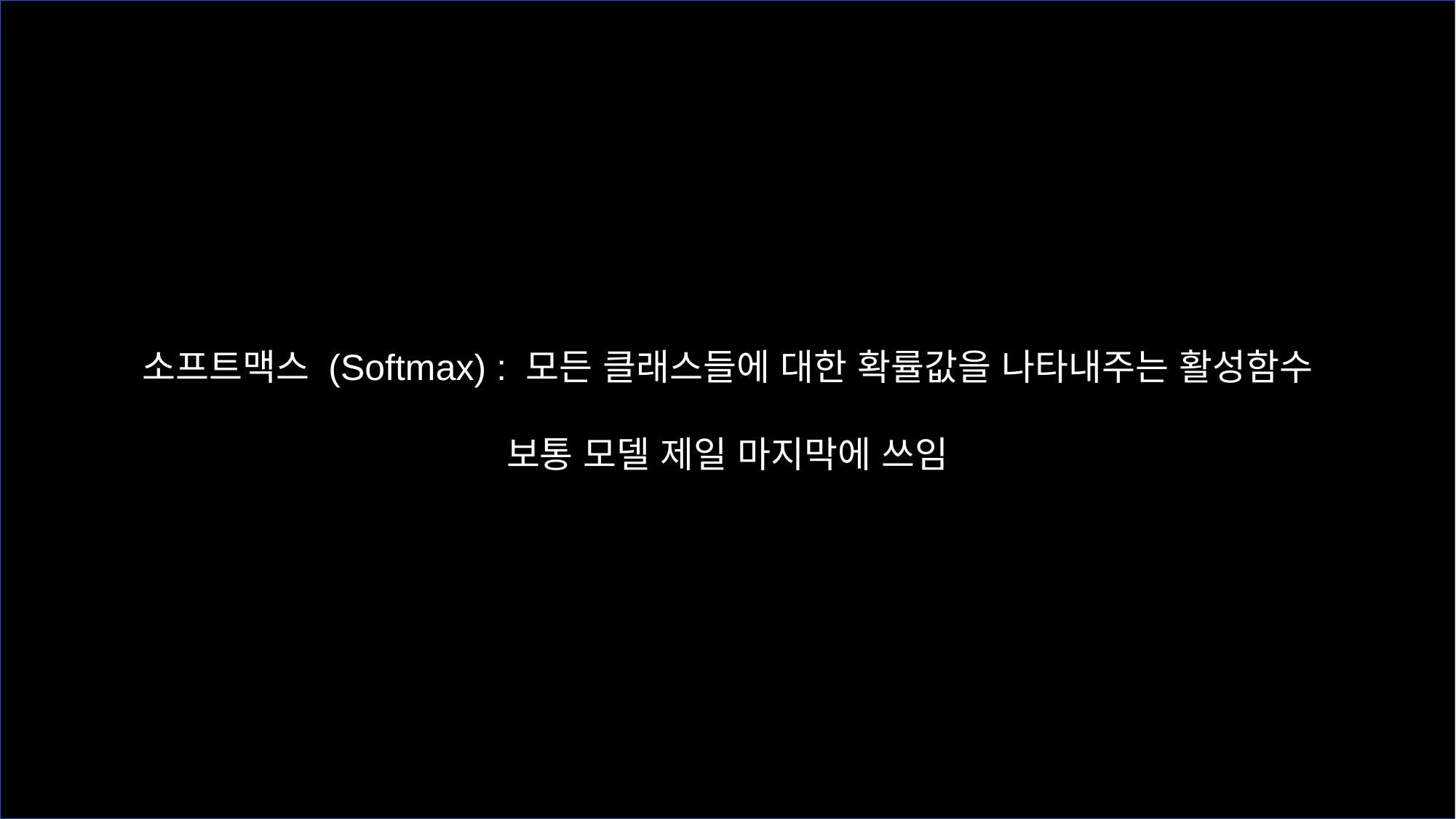

소프트맥스 (Softmax) : 모든 클래스들에 대한 확률값을 나타내주는 활성함수

보통 모델 제일 마지막에 쓰임